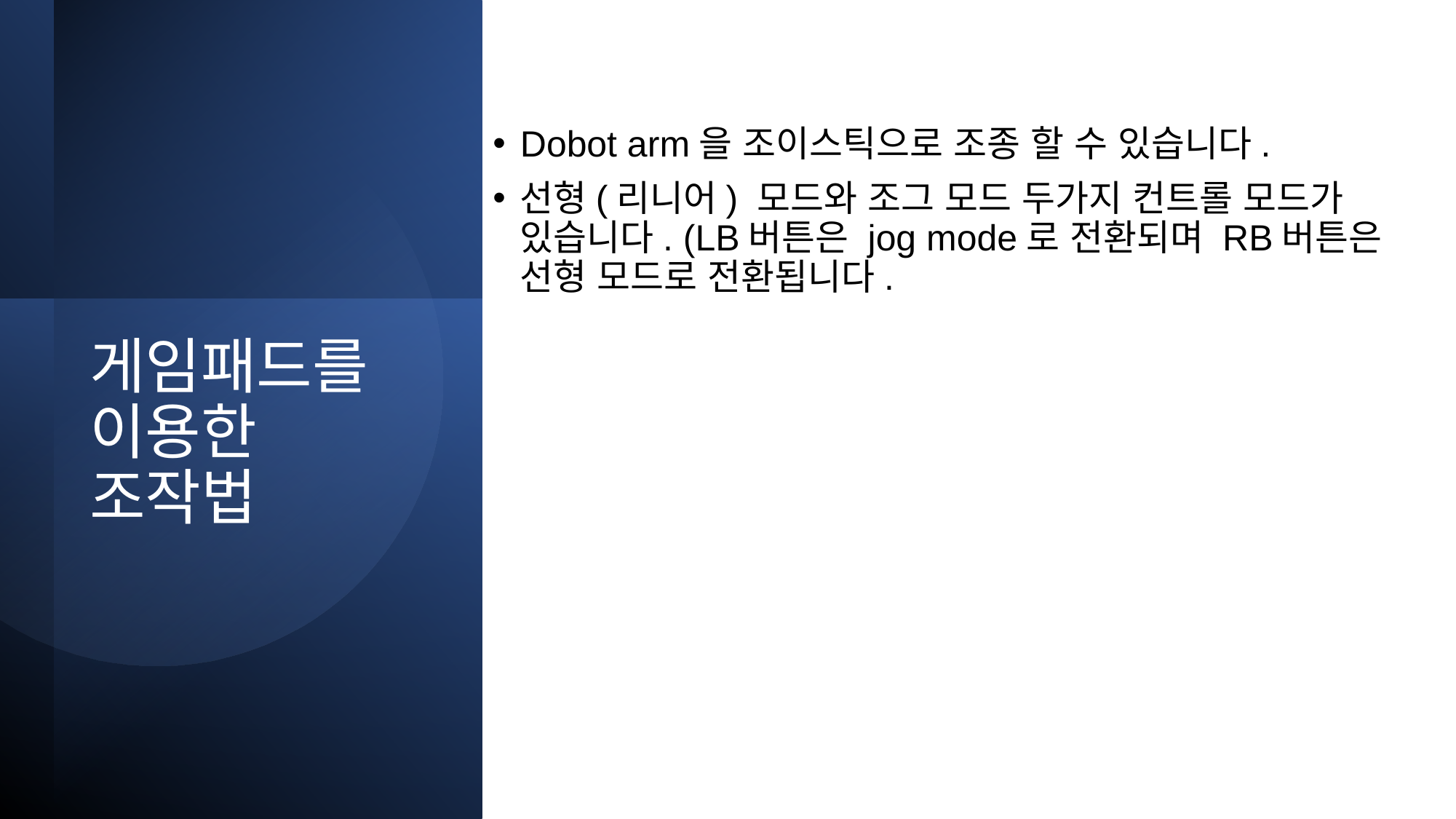

Dobot arm을 조이스틱으로 조종 할 수 있습니다.
선형(리니어) 모드와 조그 모드 두가지 컨트롤 모드가 있습니다. (LB버튼은 jog mode로 전환되며 RB버튼은 선형 모드로 전환됩니다.

# 게임패드를 이용한 조작법